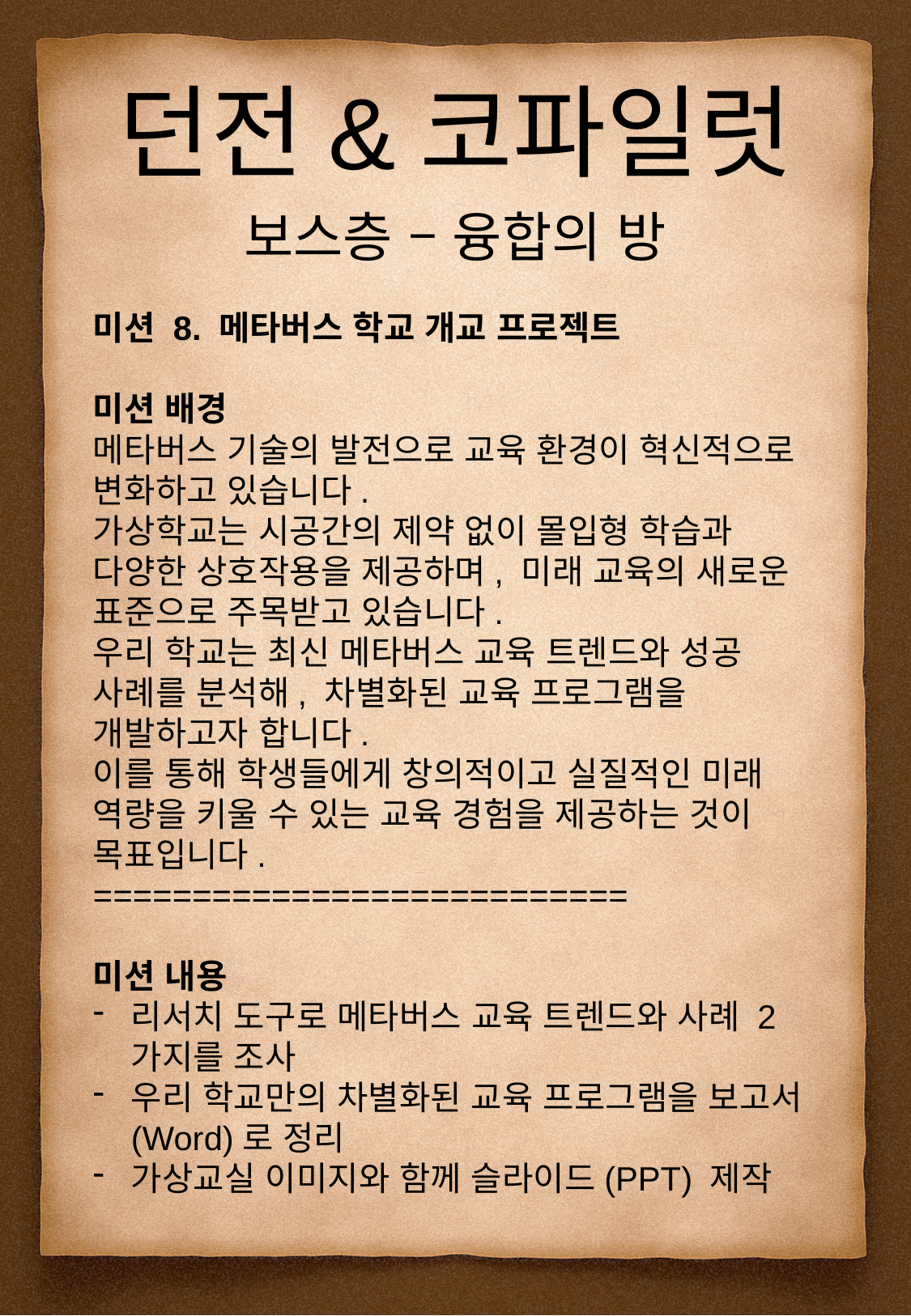

던전&코파일럿
보스층 – 융합의 방
미션 8. 메타버스 학교 개교 프로젝트

미션 배경
메타버스 기술의 발전으로 교육 환경이 혁신적으로 변화하고 있습니다.
가상학교는 시공간의 제약 없이 몰입형 학습과 다양한 상호작용을 제공하며, 미래 교육의 새로운 표준으로 주목받고 있습니다.
우리 학교는 최신 메타버스 교육 트렌드와 성공 사례를 분석해, 차별화된 교육 프로그램을 개발하고자 합니다.
이를 통해 학생들에게 창의적이고 실질적인 미래 역량을 키울 수 있는 교육 경험을 제공하는 것이 목표입니다.
===========================

미션 내용
리서치 도구로 메타버스 교육 트렌드와 사례 2가지를 조사
우리 학교만의 차별화된 교육 프로그램을 보고서(Word)로 정리
가상교실 이미지와 함께 슬라이드(PPT) 제작